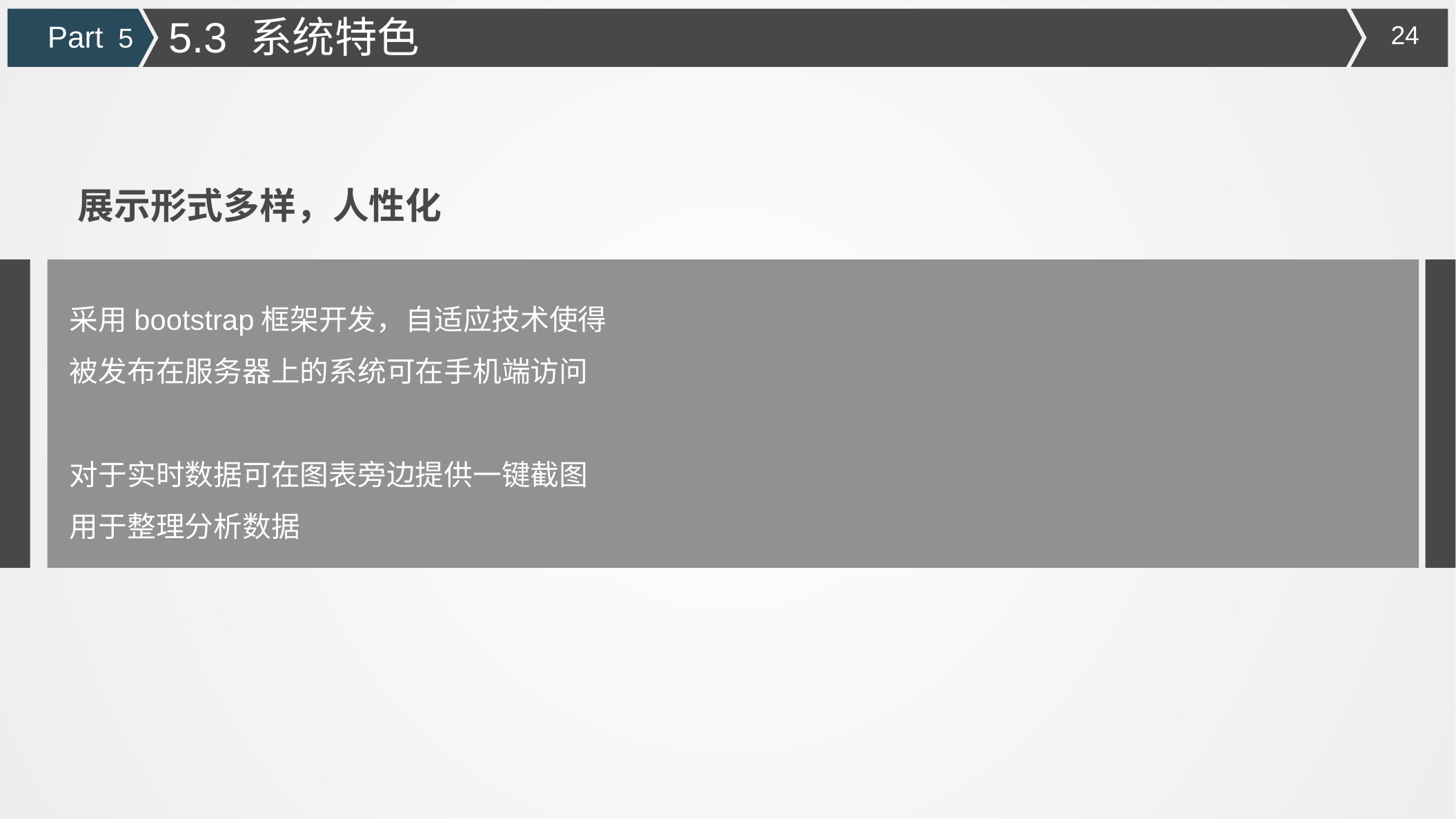

5.3 系统特色

Part  5
展示形式多样，人性化

采用bootstrap框架开发，自适应技术使得被发布在服务器上的系统可在手机端访问

对于实时数据可在图表旁边提供一键截图用于整理分析数据